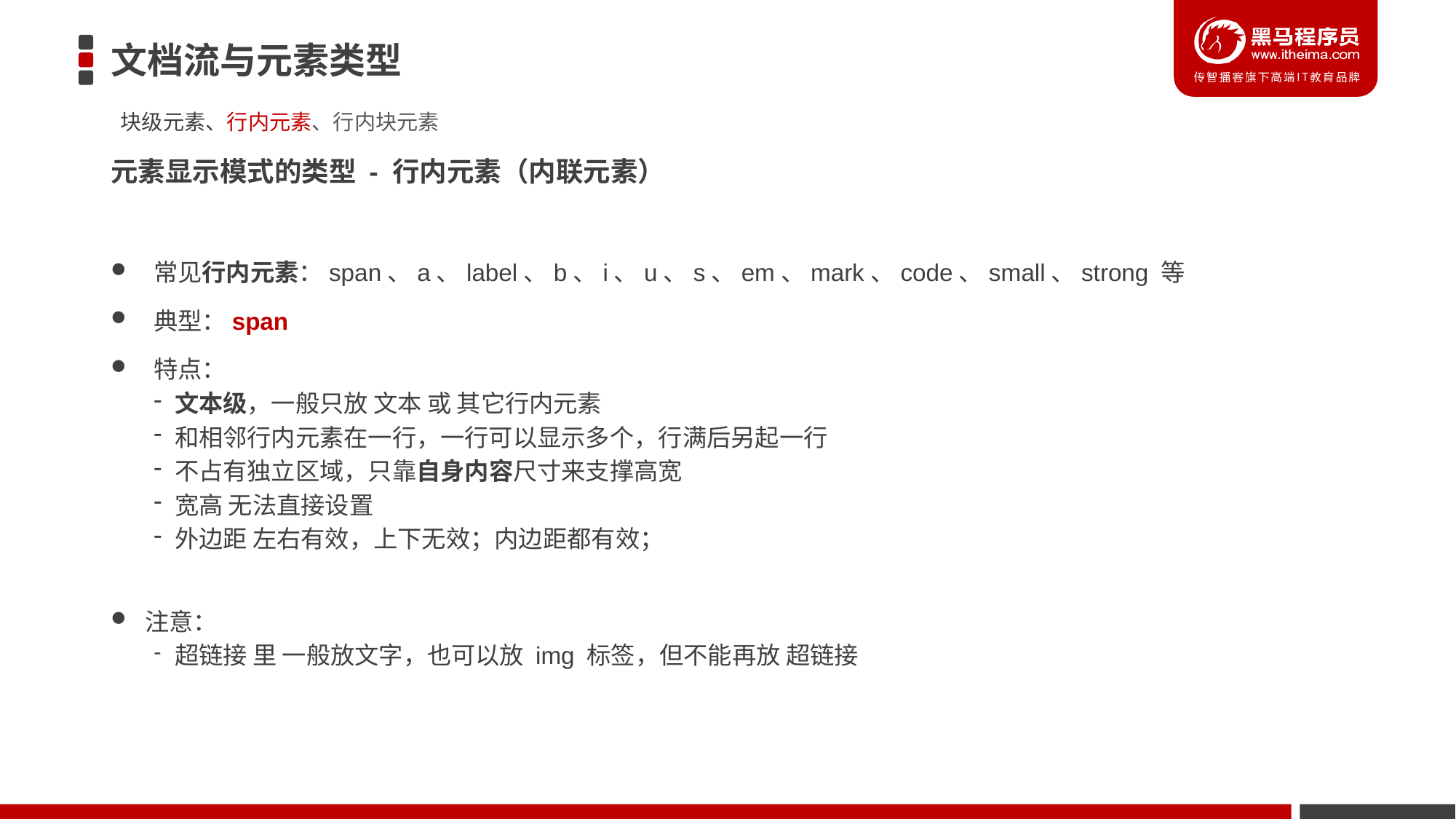

# 文档流与元素类型
块级元素、行内元素、行内块元素
元素显示模式的类型 - 行内元素（内联元素）
常见行内元素：span、a、label、b、i、u、s、em、mark、code、small、strong 等
典型：span
特点：
文本级，一般只放 文本 或 其它行内元素
和相邻行内元素在一行，一行可以显示多个，行满后另起一行
不占有独立区域，只靠自身内容尺寸来支撑高宽
宽高 无法直接设置
外边距 左右有效，上下无效；内边距都有效；

注意：
超链接 里 一般放文字，也可以放 img 标签，但不能再放 超链接